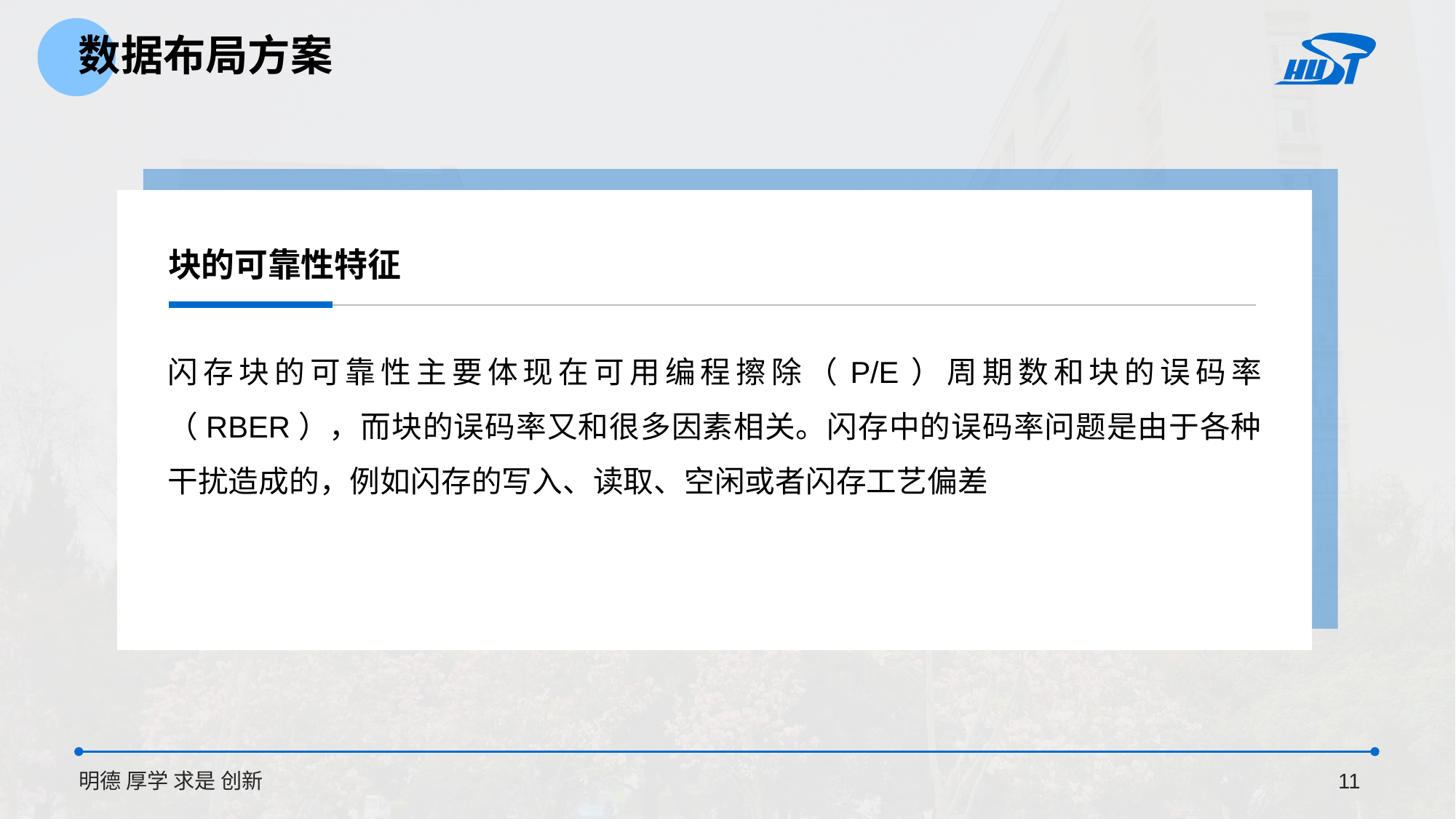

数据布局方案

块的可靠性特征
闪存块的可靠性主要体现在可用编程擦除（P/E）周期数和块的误码率（RBER），而块的误码率又和很多因素相关。闪存中的误码率问题是由于各种干扰造成的，例如闪存的写入、读取、空闲或者闪存工艺偏差